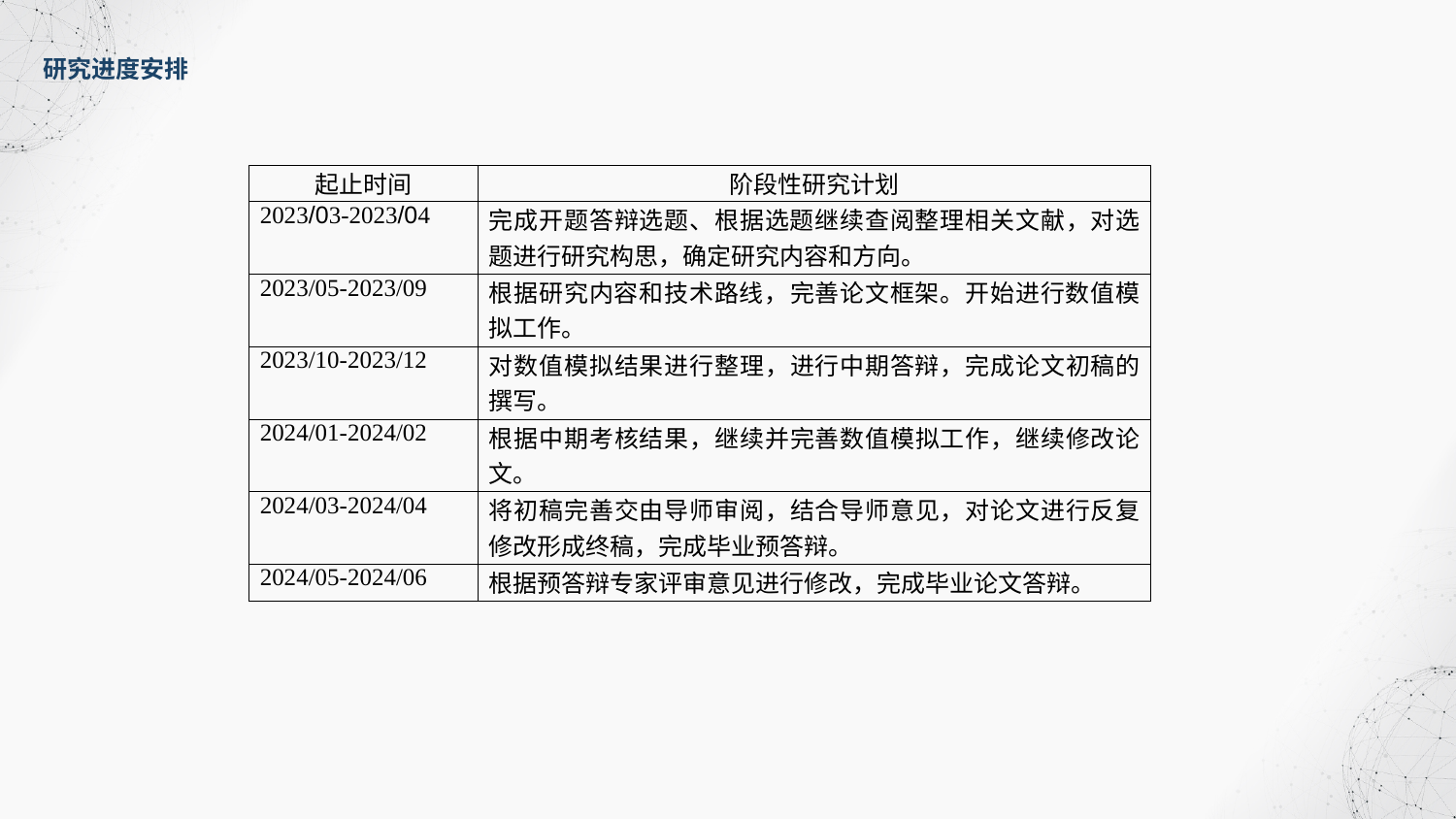

研究进度安排

| 起止时间 | 阶段性研究计划 |
| --- | --- |
| 2023/03-2023/04 | 完成开题答辩选题、根据选题继续查阅整理相关文献，对选题进行研究构思，确定研究内容和方向。 |
| 2023/05-2023/09 | 根据研究内容和技术路线，完善论文框架。开始进行数值模拟工作。 |
| 2023/10-2023/12 | 对数值模拟结果进行整理，进行中期答辩，完成论文初稿的撰写。 |
| 2024/01-2024/02 | 根据中期考核结果，继续并完善数值模拟工作，继续修改论文。 |
| 2024/03-2024/04 | 将初稿完善交由导师审阅，结合导师意见，对论文进行反复修改形成终稿，完成毕业预答辩。 |
| 2024/05-2024/06 | 根据预答辩专家评审意见进行修改，完成毕业论文答辩。 |